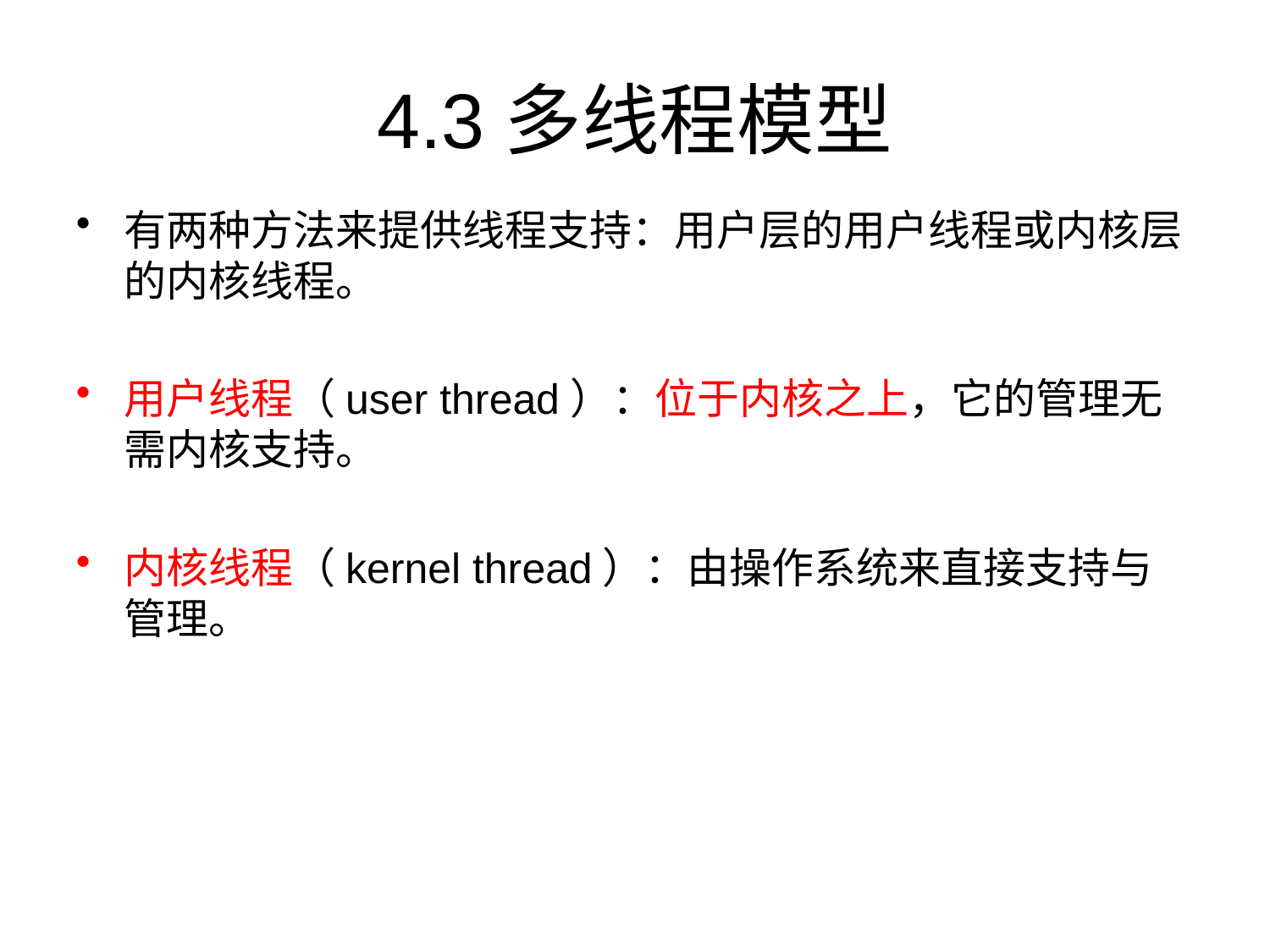

# 4.3	多线程模型
有两种方法来提供线程支持：用户层的用户线程或内核层的内核线程。

用户线程（user thread）：位于内核之上，它的管理无需内核支持。

内核线程（kernel thread）：由操作系统来直接支持与管理。